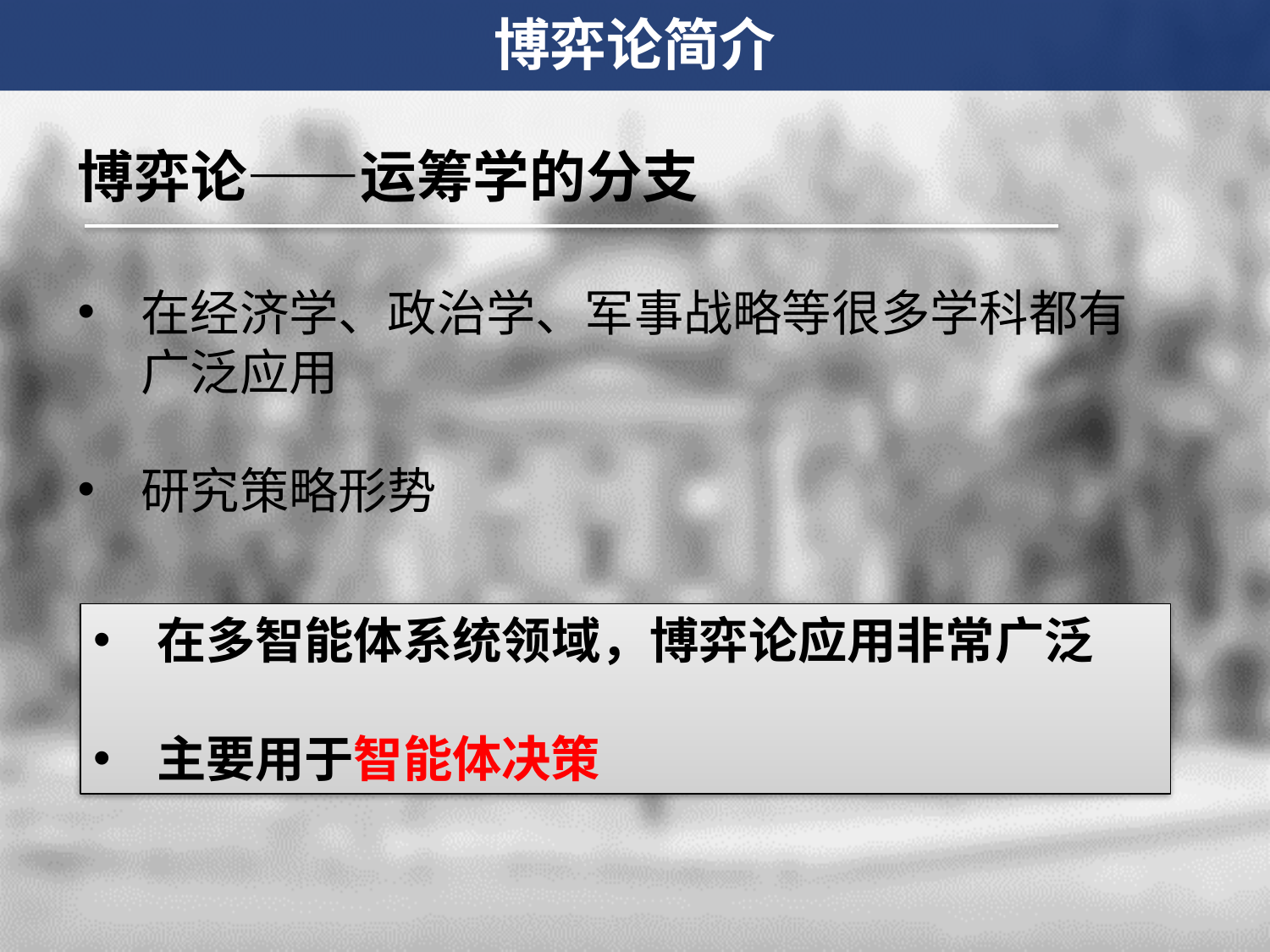

博弈论简介
博弈论——运筹学的分支
在经济学、政治学、军事战略等很多学科都有广泛应用

研究策略形势
在多智能体系统领域，博弈论应用非常广泛

主要用于智能体决策